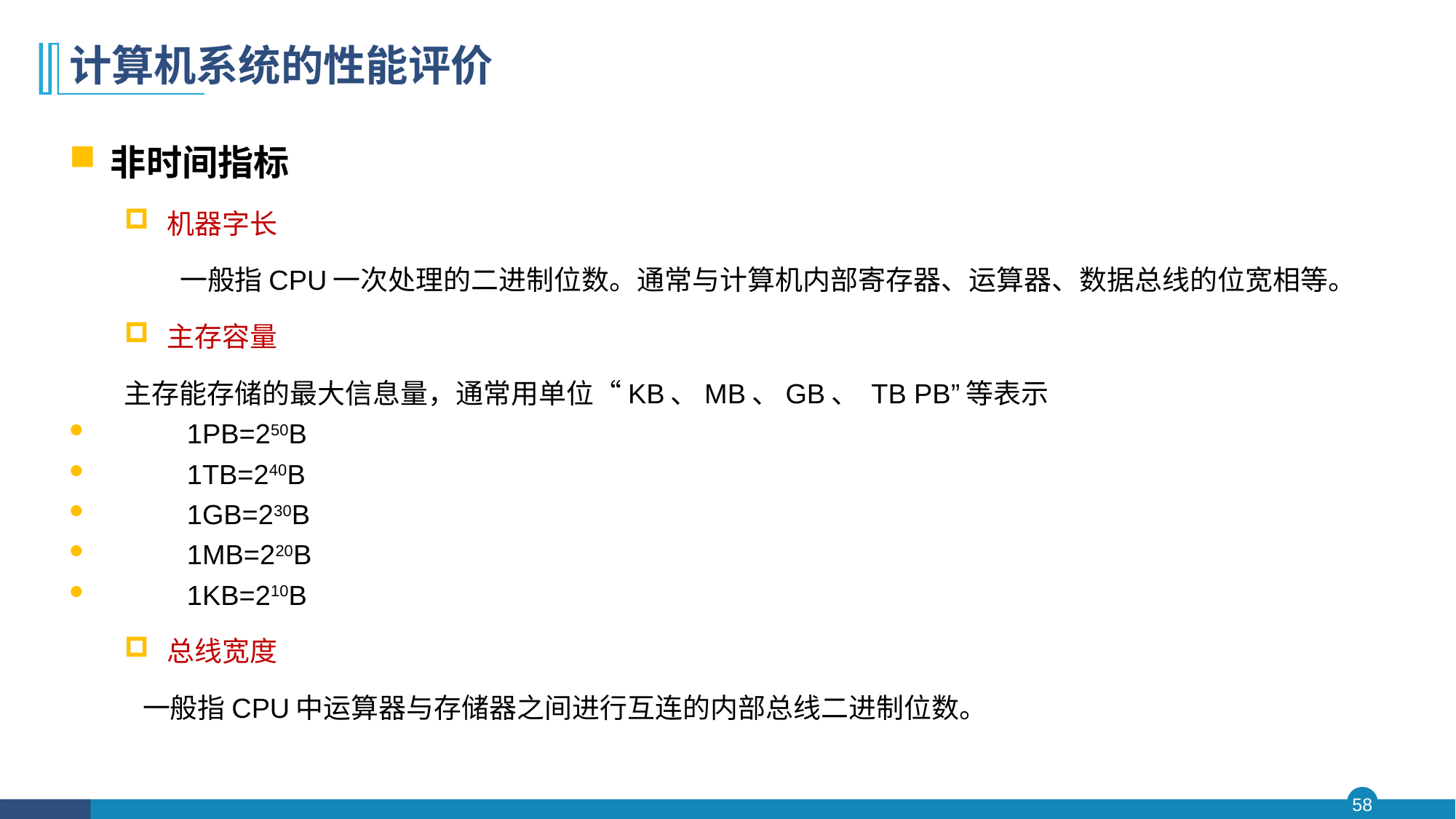

# 计算机系统的性能评价
非时间指标
机器字长
        一般指CPU一次处理的二进制位数。通常与计算机内部寄存器、运算器、数据总线的位宽相等。
主存容量
主存能存储的最大信息量，通常用单位“KB、MB、GB、 TB PB”等表示
          1PB=250B
          1TB=240B
          1GB=230B
          1MB=220B
          1KB=210B
总线宽度
  一般指CPU中运算器与存储器之间进行互连的内部总线二进制位数。